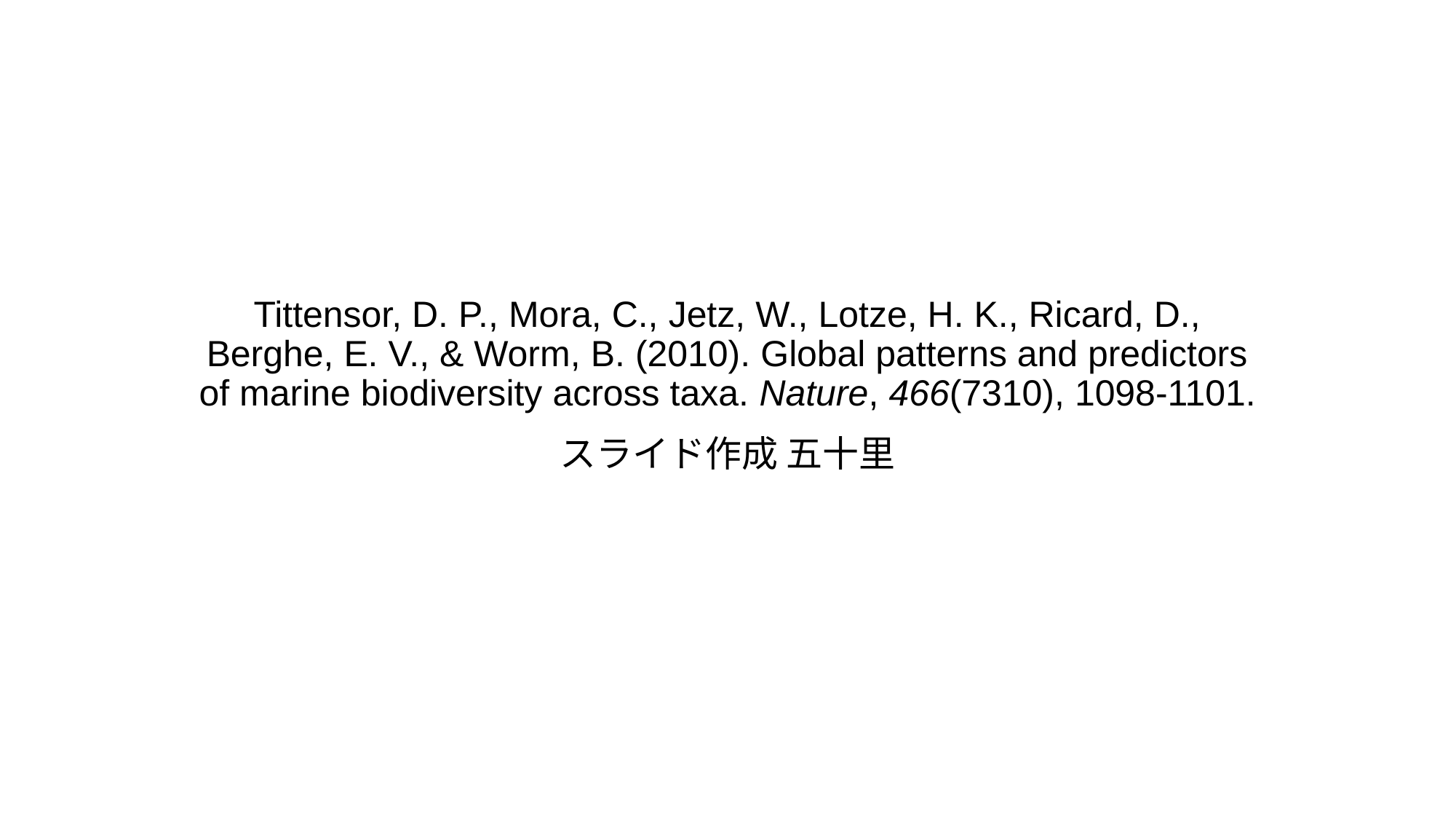

# Tittensor, D. P., Mora, C., Jetz, W., Lotze, H. K., Ricard, D., Berghe, E. V., & Worm, B. (2010). Global patterns and predictors of marine biodiversity across taxa. Nature, 466(7310), 1098-1101.
スライド作成 五十里